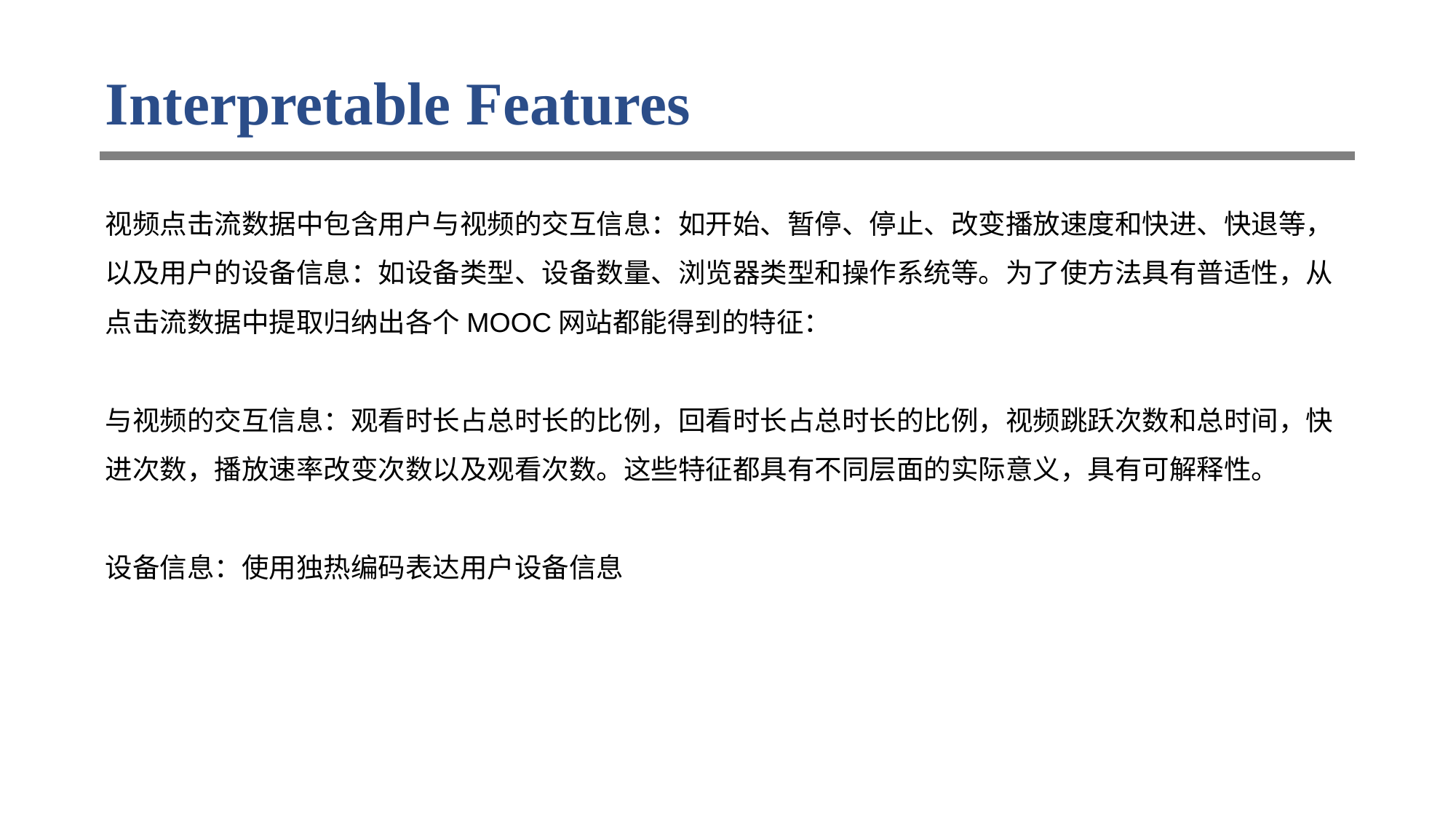

# Interpretable Features

视频点击流数据中包含用户与视频的交互信息：如开始、暂停、停止、改变播放速度和快进、快退等，以及用户的设备信息：如设备类型、设备数量、浏览器类型和操作系统等。为了使方法具有普适性，从点击流数据中提取归纳出各个MOOC网站都能得到的特征：

与视频的交互信息：观看时长占总时长的比例，回看时长占总时长的比例，视频跳跃次数和总时间，快进次数，播放速率改变次数以及观看次数。这些特征都具有不同层面的实际意义，具有可解释性。

设备信息：使用独热编码表达用户设备信息